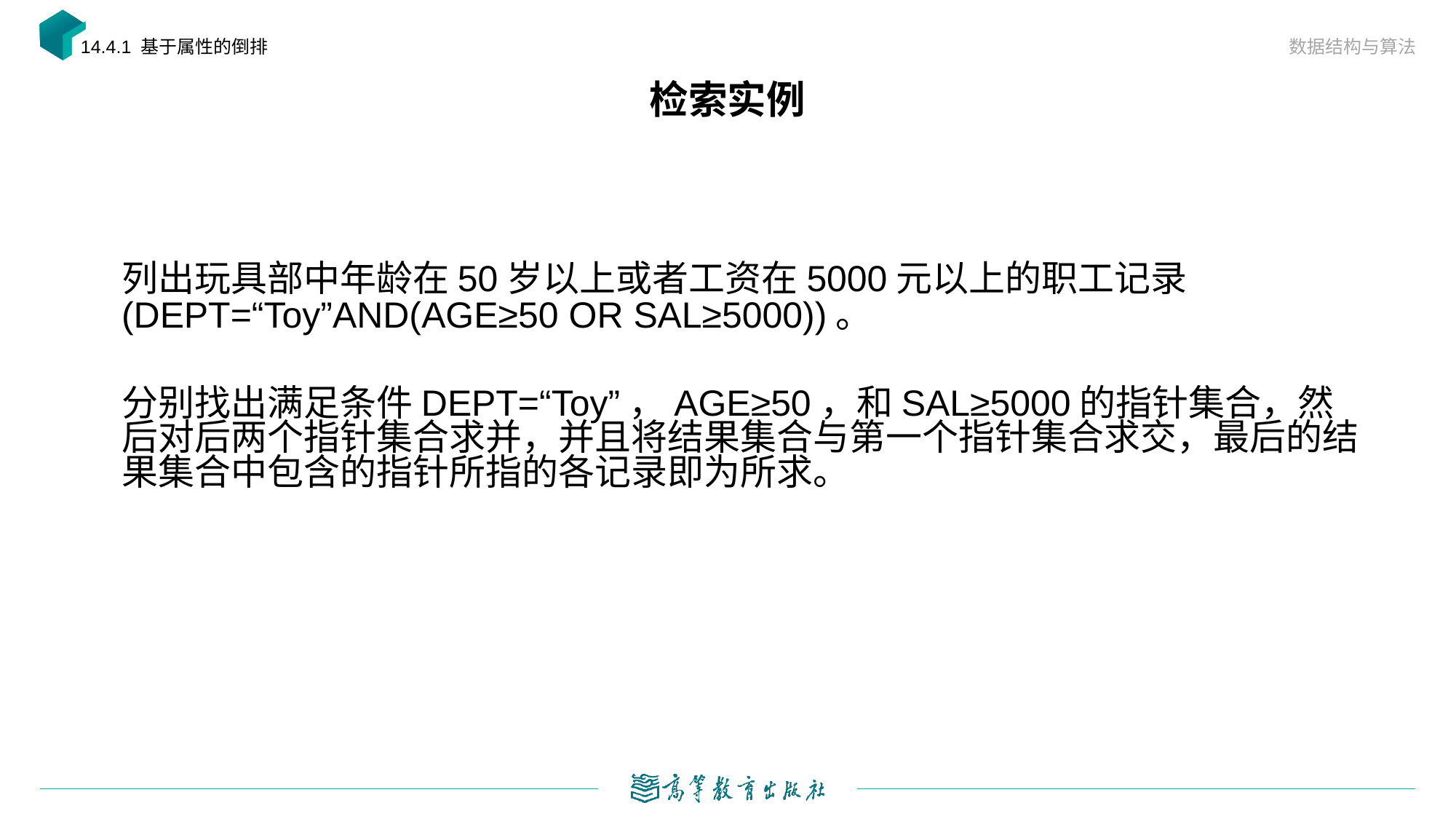

数据结构与算法
14.4.1 基于属性的倒排
# 检索实例
	列出玩具部中年龄在50岁以上或者工资在5000元以上的职工记录 (DEPT=“Toy”AND(AGE≥50 OR SAL≥5000))。

	分别找出满足条件DEPT=“Toy”，AGE≥50，和SAL≥5000的指针集合，然后对后两个指针集合求并，并且将结果集合与第一个指针集合求交，最后的结果集合中包含的指针所指的各记录即为所求。